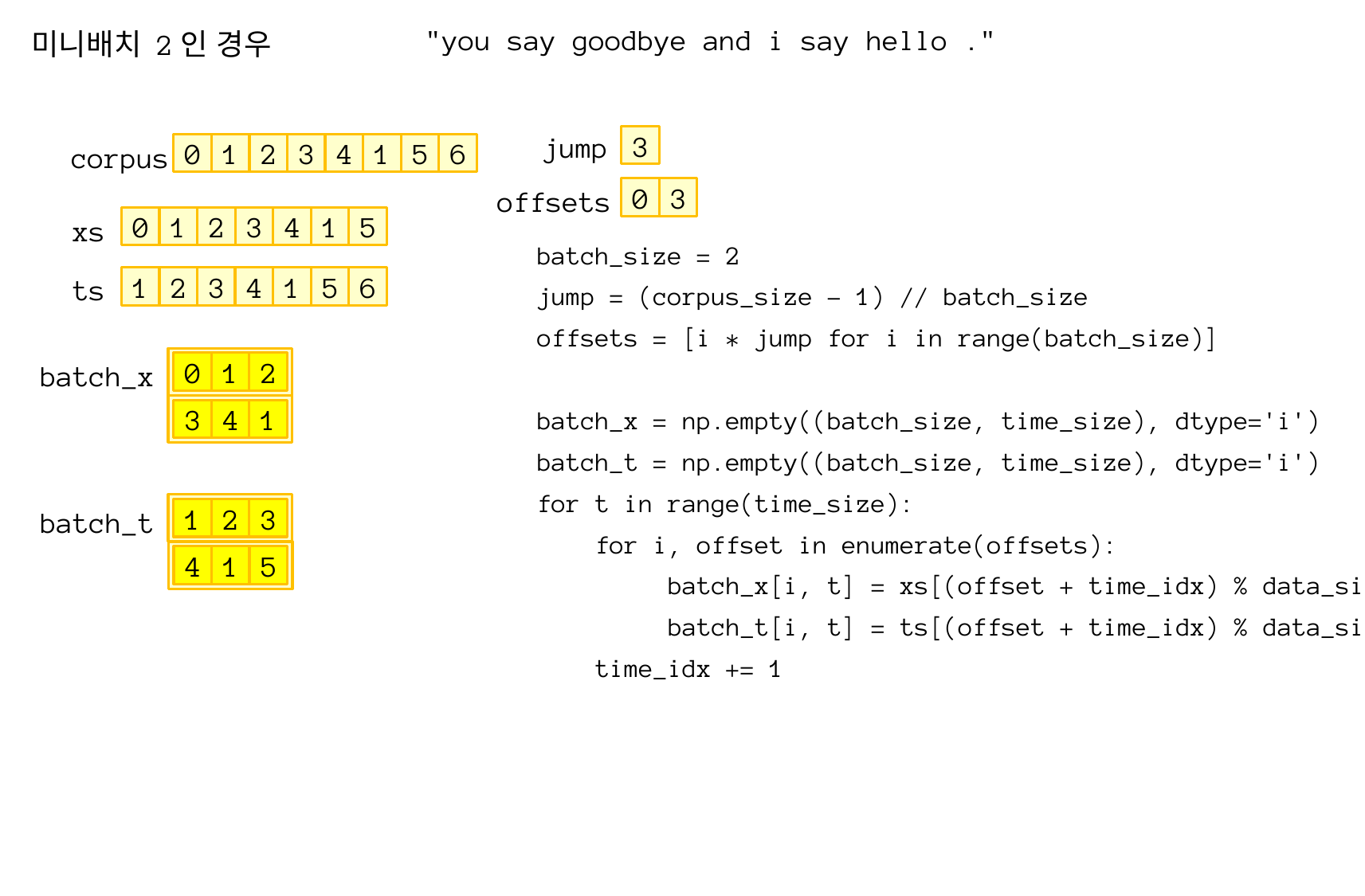

"you say goodbye and i say hello ."
미니배치 2인 경우
jump
corpus
3
0
1
2
3
4
1
5
6
offsets
0
3
xs
0
1
2
3
4
1
5
batch_size = 2
jump = (corpus_size - 1) // batch_size
offsets = [i * jump for i in range(batch_size)]

batch_x = np.empty((batch_size, time_size), dtype='i')
batch_t = np.empty((batch_size, time_size), dtype='i')
for t in range(time_size):
    for i, offset in enumerate(offsets):
         batch_x[i, t] = xs[(offset + time_idx) % data_size]
         batch_t[i, t] = ts[(offset + time_idx) % data_size]
    time_idx += 1
ts
1
2
3
4
1
5
6
batch_x

0
1
2

3
4
1
batch_t

1
2
3

4
1
5